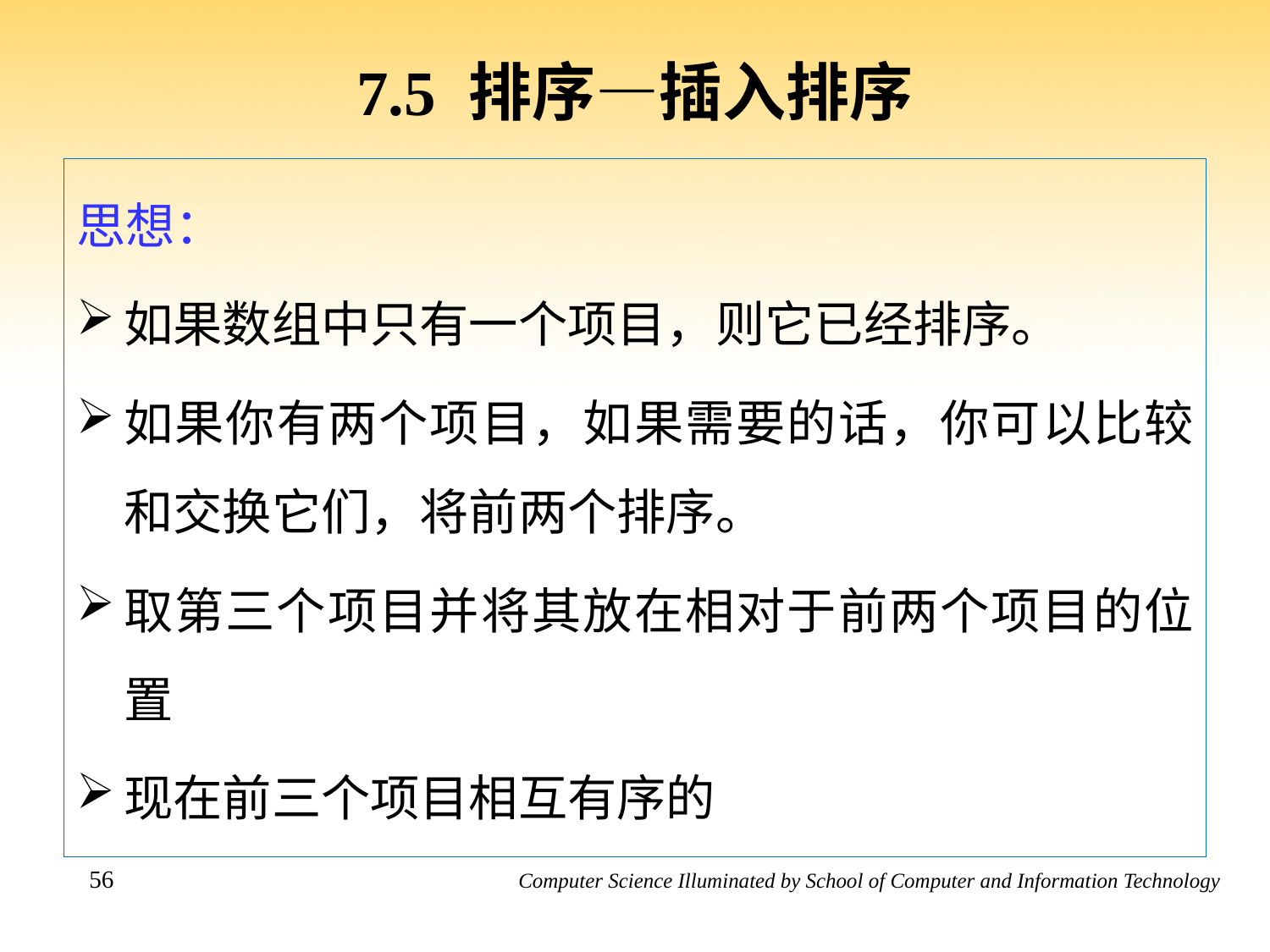

7.5 排序—插入排序
思想：
如果数组中只有一个项目，则它已经排序。
如果你有两个项目，如果需要的话，你可以比较和交换它们，将前两个排序。
取第三个项目并将其放在相对于前两个项目的位置
现在前三个项目相互有序的
56